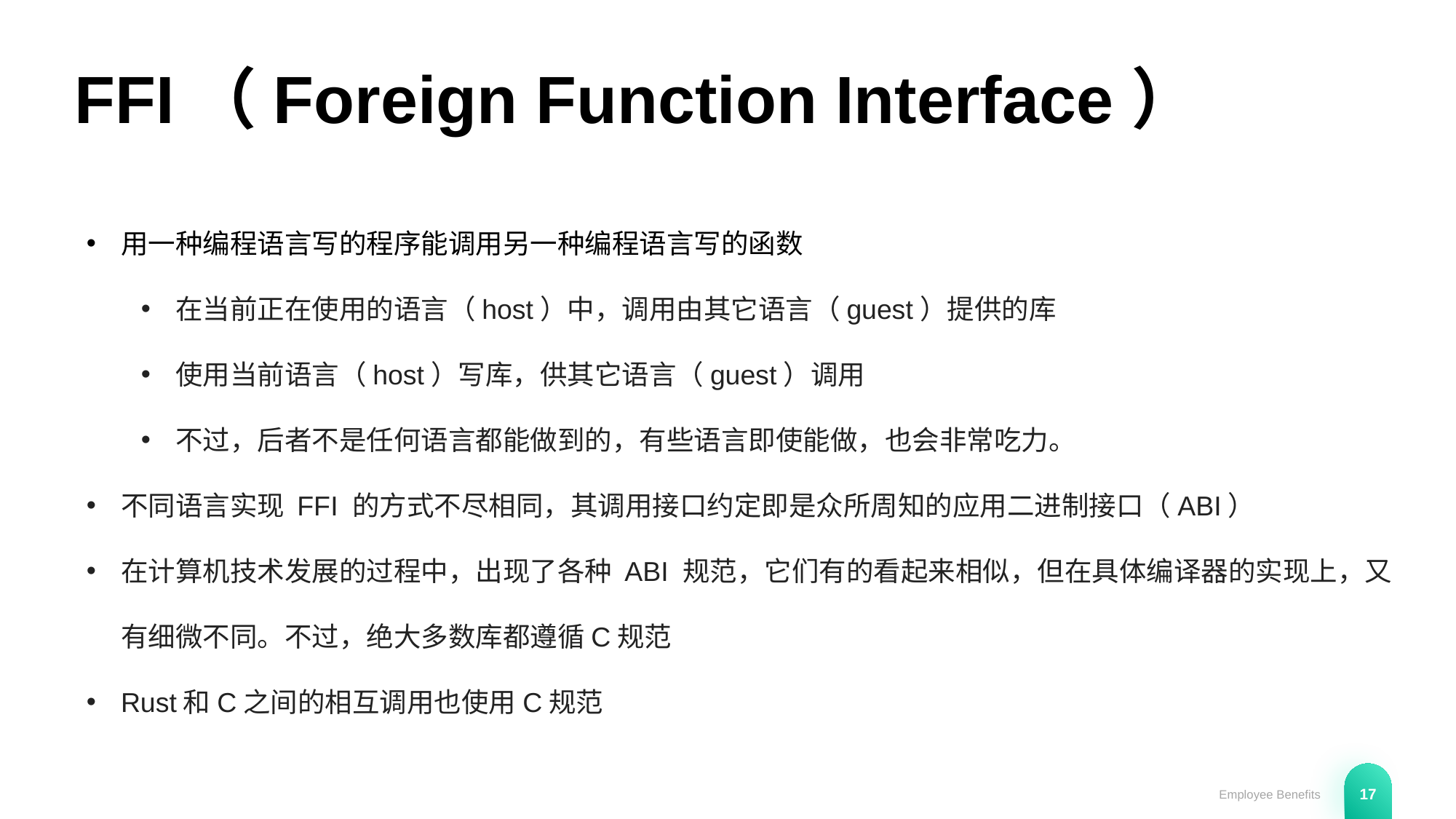

# FFI（Foreign Function Interface）
用一种编程语言写的程序能调用另一种编程语言写的函数
在当前正在使用的语言（host）中，调用由其它语言（guest）提供的库
使用当前语言（host）写库，供其它语言（guest）调用
不过，后者不是任何语言都能做到的，有些语言即使能做，也会非常吃力。
不同语言实现 FFI 的方式不尽相同，其调用接口约定即是众所周知的应用二进制接口（ABI）
在计算机技术发展的过程中，出现了各种 ABI 规范，它们有的看起来相似，但在具体编译器的实现上，又有细微不同。不过，绝大多数库都遵循C规范
Rust和C之间的相互调用也使用C规范